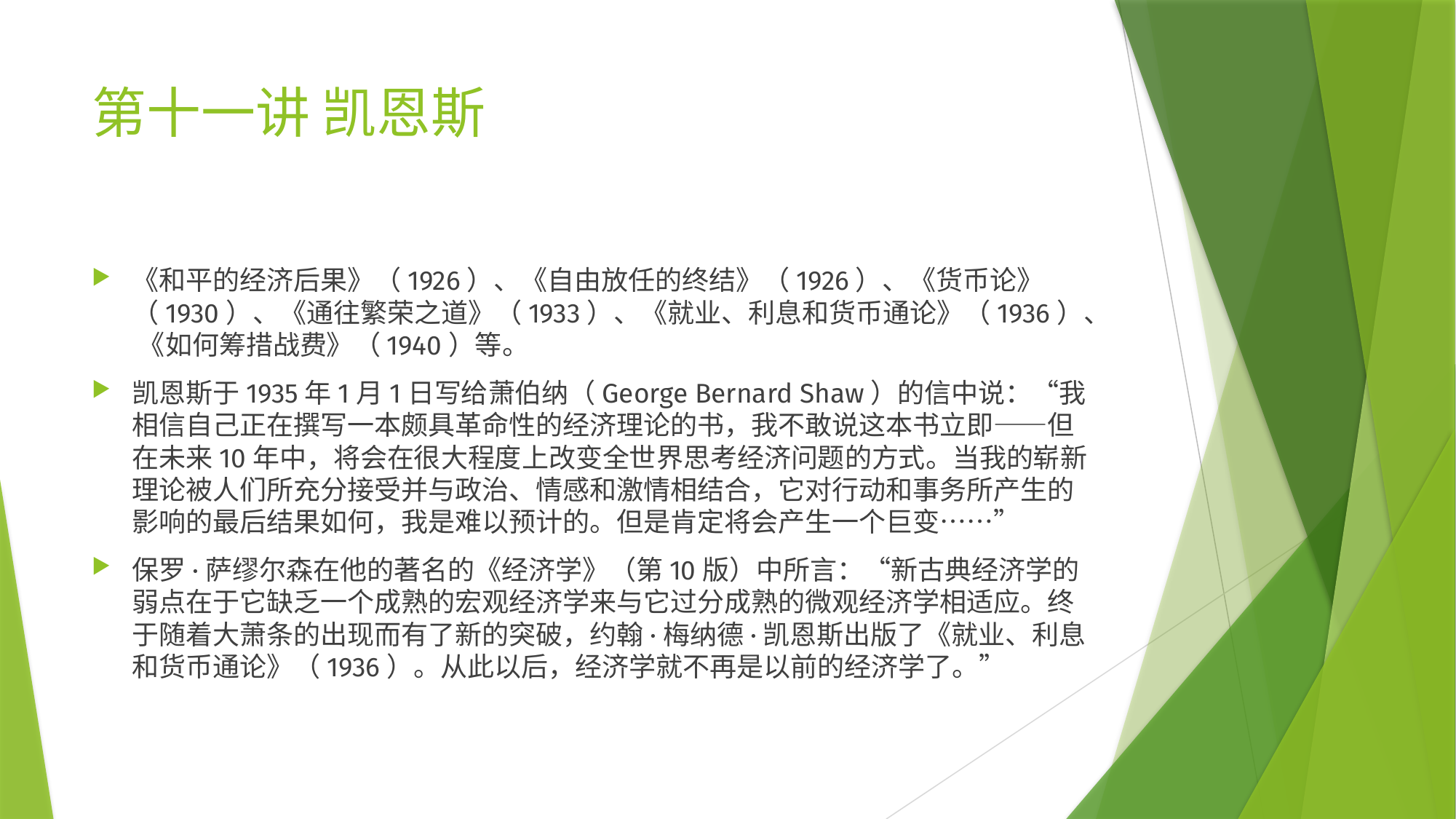

# 第十一讲 凯恩斯
《和平的经济后果》（1926）、《自由放任的终结》（1926）、《货币论》（1930）、《通往繁荣之道》（1933）、《就业、利息和货币通论》（1936）、 《如何筹措战费》（1940）等。
凯恩斯于1935年1月1日写给萧伯纳（George Bernard Shaw）的信中说：“我相信自己正在撰写一本颇具革命性的经济理论的书，我不敢说这本书立即——但在未来10年中，将会在很大程度上改变全世界思考经济问题的方式。当我的崭新理论被人们所充分接受并与政治、情感和激情相结合，它对行动和事务所产生的影响的最后结果如何，我是难以预计的。但是肯定将会产生一个巨变……”
保罗·萨缪尔森在他的著名的《经济学》（第10版）中所言：“新古典经济学的弱点在于它缺乏一个成熟的宏观经济学来与它过分成熟的微观经济学相适应。终于随着大萧条的出现而有了新的突破，约翰·梅纳德·凯恩斯出版了《就业、利息和货币通论》（1936）。从此以后，经济学就不再是以前的经济学了。”